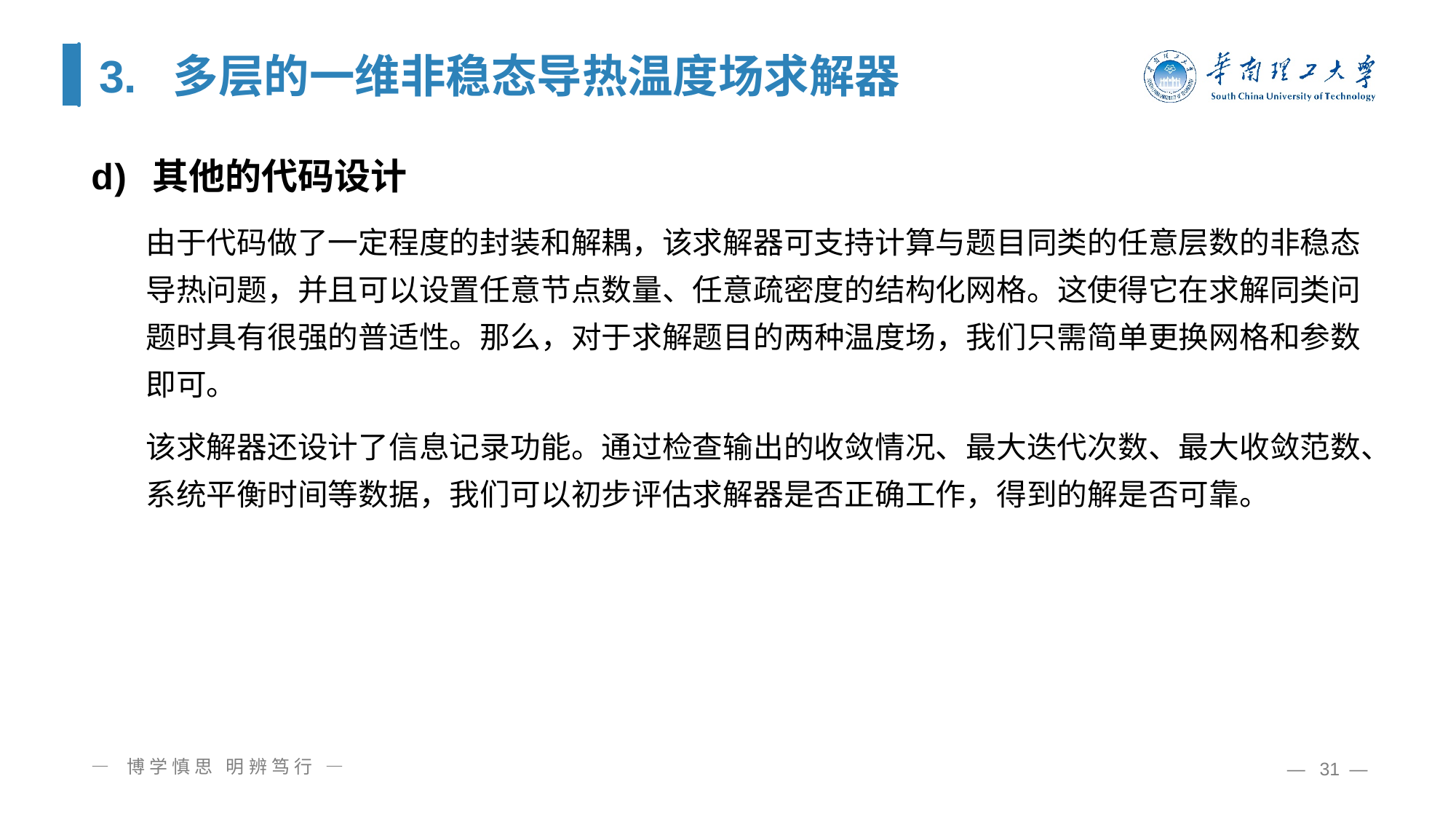

# 3.  多层的一维非稳态导热温度场求解器
其他的代码设计
由于代码做了一定程度的封装和解耦，该求解器可支持计算与题目同类的任意层数的非稳态导热问题，并且可以设置任意节点数量、任意疏密度的结构化网格。这使得它在求解同类问题时具有很强的普适性。那么，对于求解题目的两种温度场，我们只需简单更换网格和参数即可。
该求解器还设计了信息记录功能。通过检查输出的收敛情况、最大迭代次数、最大收敛范数、系统平衡时间等数据，我们可以初步评估求解器是否正确工作，得到的解是否可靠。

— 博学慎思 明辨笃行 —
— 31 —